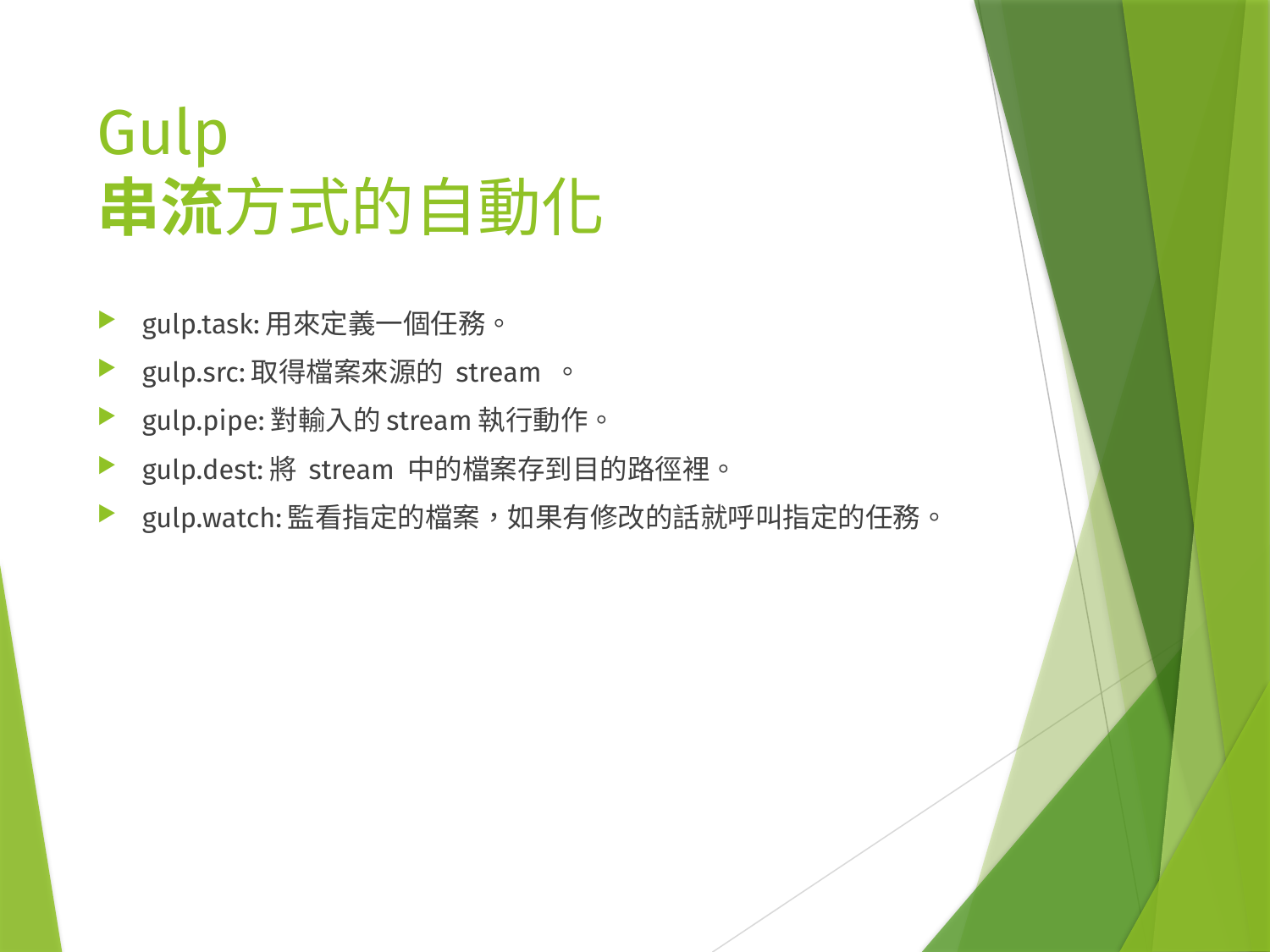

# Gulp 串流方式的自動化
gulp.task:用來定義一個任務。
gulp.src:取得檔案來源的 stream 。
gulp.pipe:對輸入的stream執行動作。
gulp.dest:將 stream 中的檔案存到目的路徑裡。
gulp.watch:監看指定的檔案，如果有修改的話就呼叫指定的任務。